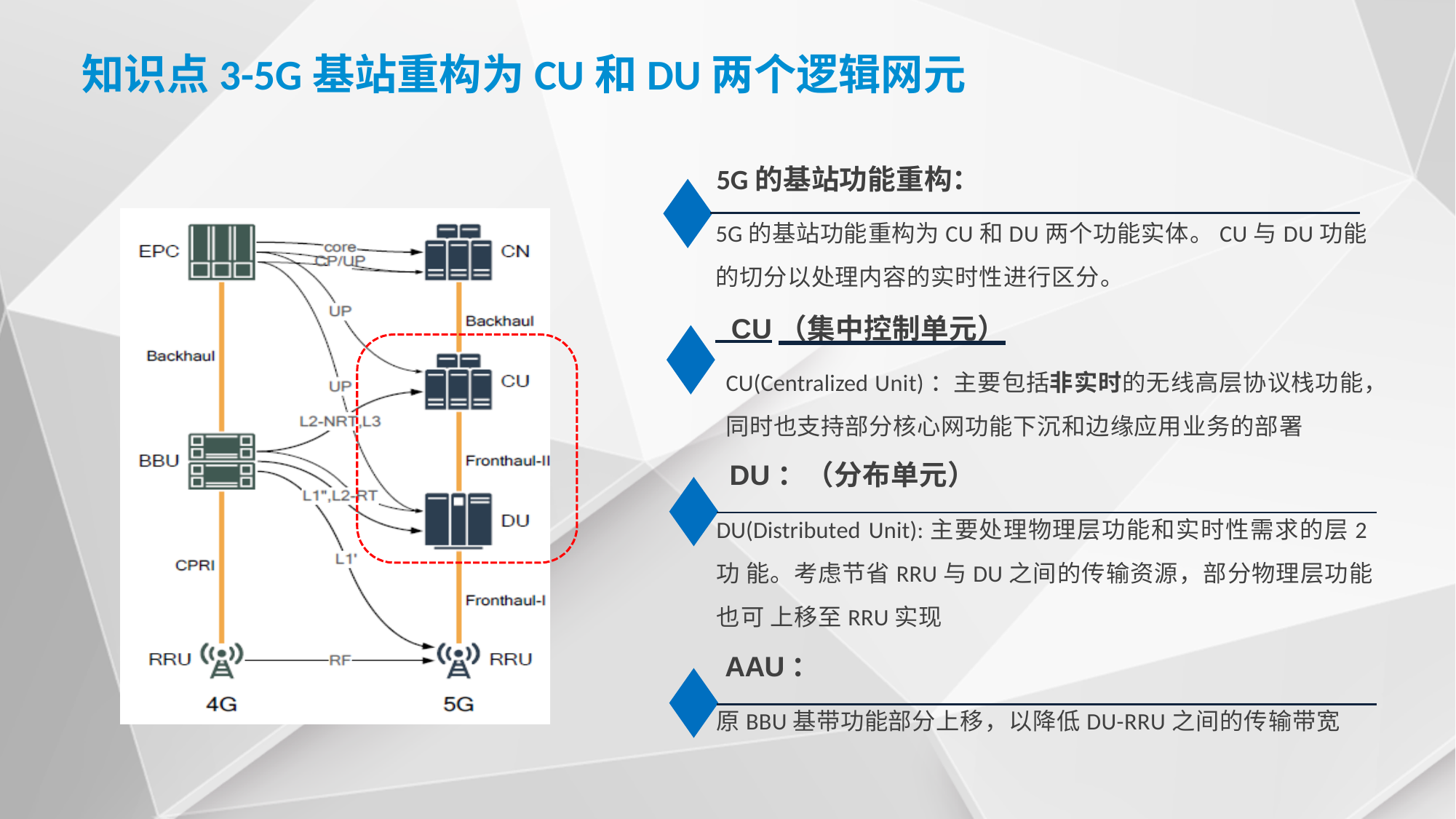

知识点3-5G基站重构为CU和DU两个逻辑网元
5G的基站功能重构：

5G的基站功能重构为CU和DU两个功能实体。CU与DU功能
的切分以处理内容的实时性进行区分。
  CU（集中控制单元）
CU(Centralized Unit)：主要包括非实时的无线高层协议栈功能，
同时也支持部分核心网功能下沉和边缘应用业务的部署
DU：（分布单元）
DU(Distributed Unit):主要处理物理层功能和实时性需求的层2功 能。考虑节省RRU与DU之间的传输资源，部分物理层功能也可 上移至RRU实现
AAU：
原BBU基带功能部分上移，以降低DU-RRU之间的传输带宽